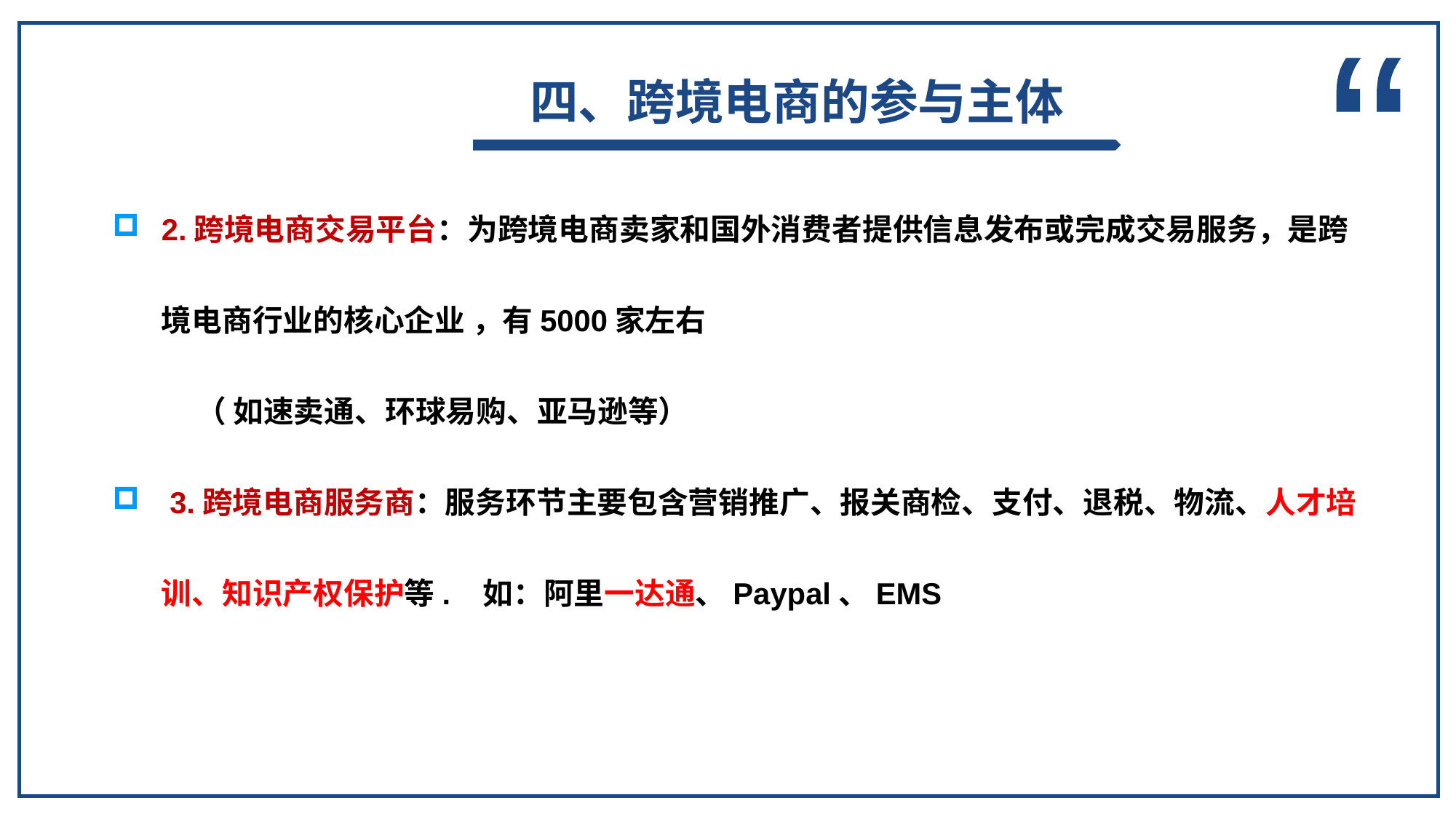

“
四、跨境电商的参与主体

2.跨境电商交易平台：为跨境电商卖家和国外消费者提供信息发布或完成交易服务，是跨境电商行业的核心企业 ，有5000家左右
           （ 如速卖通、环球易购、亚马逊等）
 3.跨境电商服务商：服务环节主要包含营销推广、报关商检、支付、退税、物流、人才培训、知识产权保护等.   如：阿里一达通、Paypal、EMS